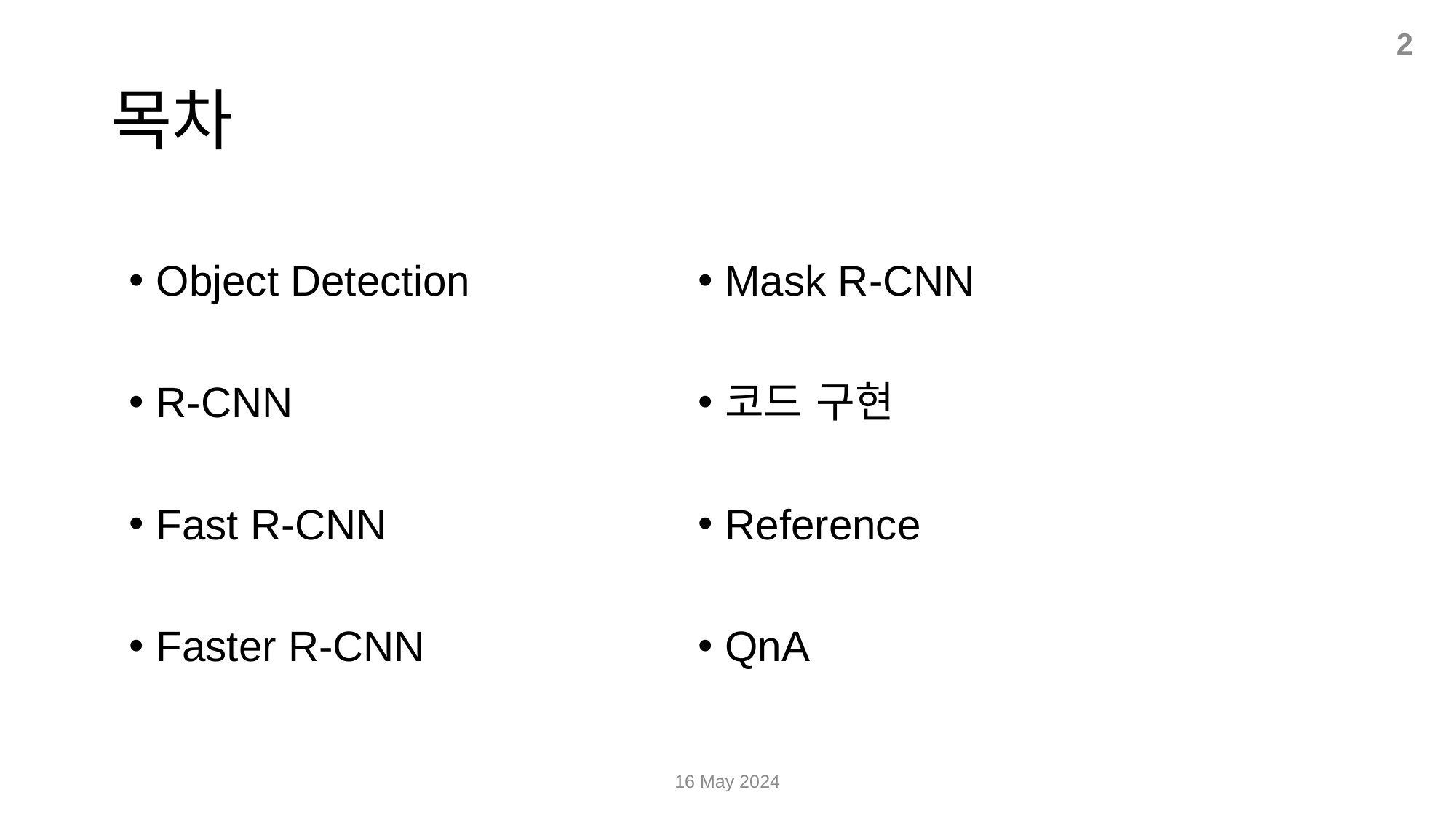

2
목차
Object Detection

R-CNN

Fast R-CNN

Faster R-CNN
Mask R-CNN

코드 구현

Reference

QnA
16 May 2024